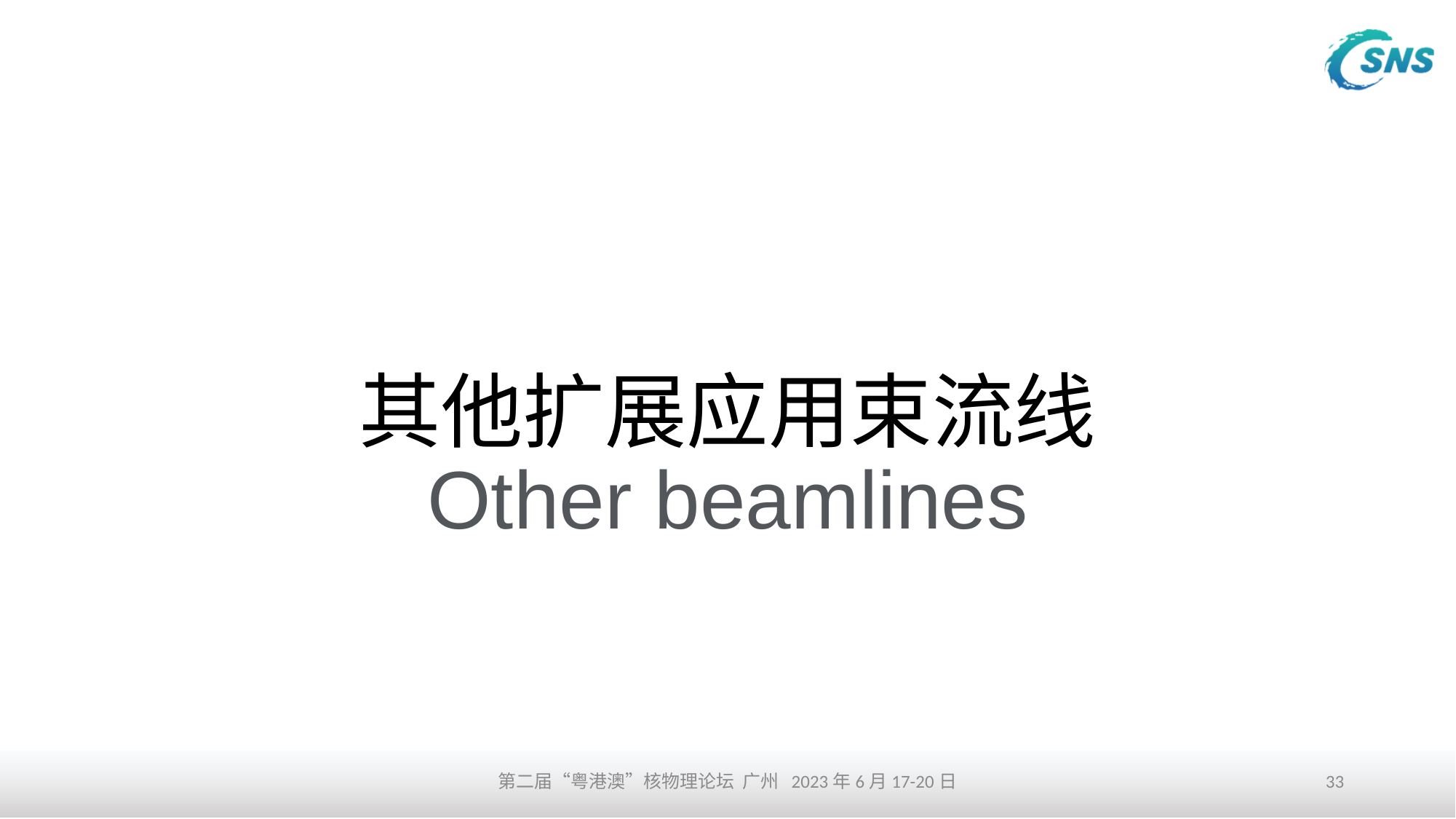

其他扩展应用束流线
Other beamlines
第二届“粤港澳”核物理论坛  广州  2023年6月17-20日
33